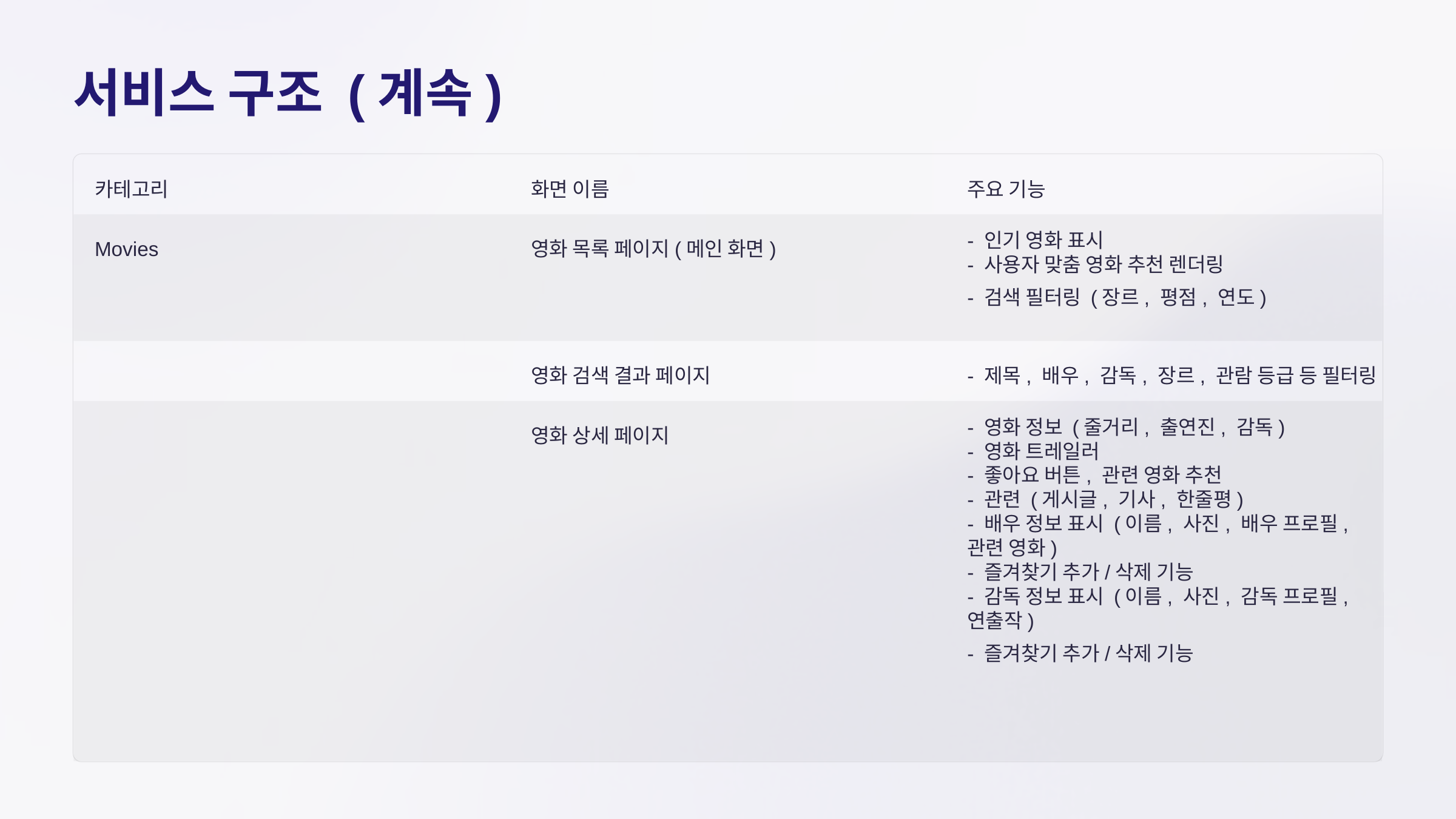

서비스 구조 (계속)

카테고리
화면 이름
주요 기능

Movies
영화 목록 페이지(메인 화면)
- 인기 영화 표시
- 사용자 맞춤 영화 추천 렌더링
- 검색 필터링 (장르, 평점, 연도)

영화 검색 결과 페이지
- 제목, 배우, 감독, 장르, 관람 등급 등 필터링

영화 상세 페이지
- 영화 정보 (줄거리, 출연진, 감독)
- 영화 트레일러
- 좋아요 버튼, 관련 영화 추천
- 관련 (게시글, 기사, 한줄평)
- 배우 정보 표시 (이름, 사진, 배우 프로필, 관련 영화)
- 즐겨찾기 추가/삭제 기능
- 감독 정보 표시 (이름, 사진, 감독 프로필, 연출작)
- 즐겨찾기 추가/삭제 기능